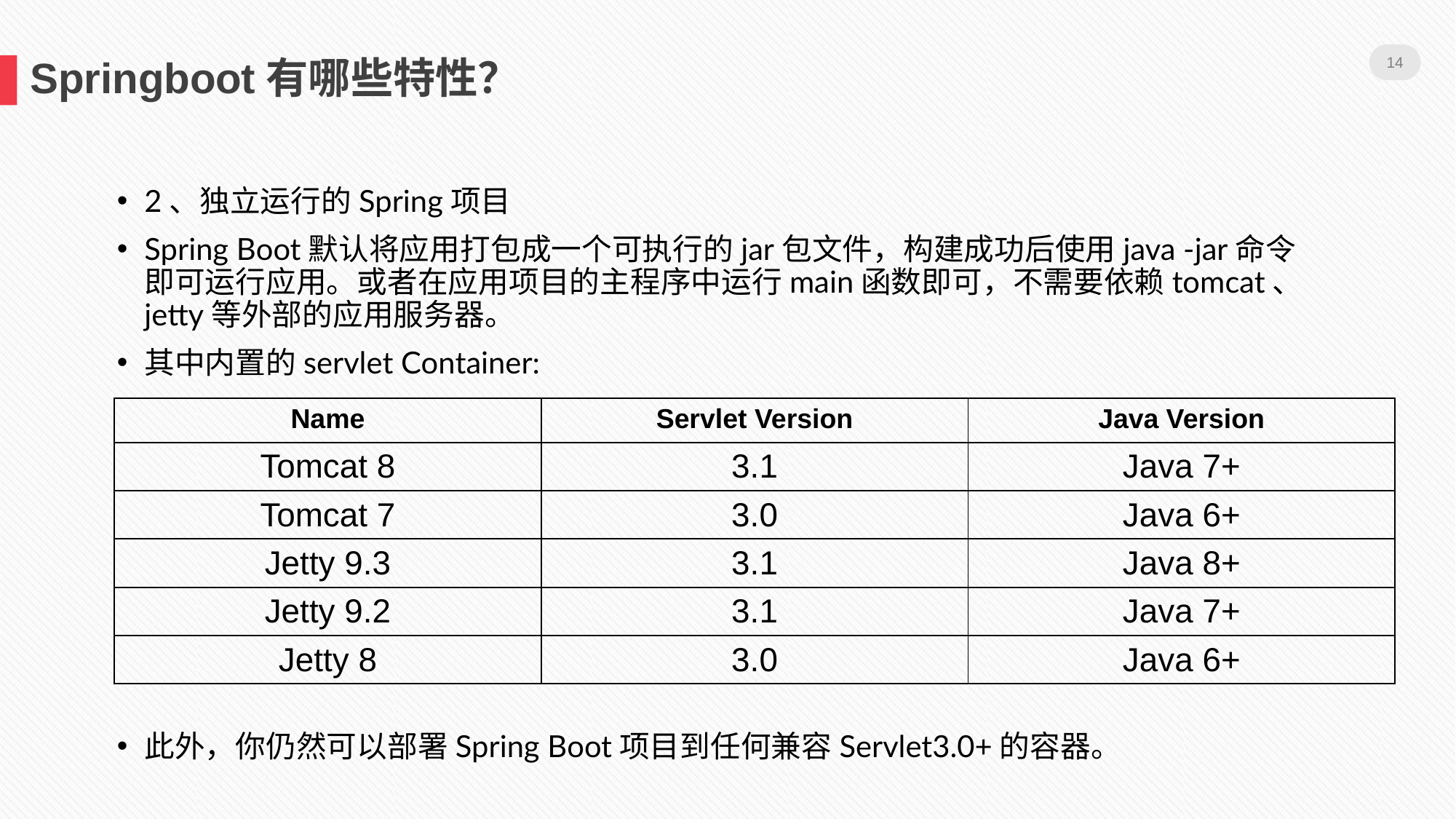

14
Springboot有哪些特性？
2、独立运行的Spring项目
Spring Boot默认将应用打包成一个可执行的jar包文件，构建成功后使用java -jar命令即可运行应用。或者在应用项目的主程序中运行main函数即可，不需要依赖tomcat、jetty等外部的应用服务器。
其中内置的servlet Container:

此外，你仍然可以部署Spring Boot项目到任何兼容Servlet3.0+的容器。
| Name | Servlet Version | Java Version |
| --- | --- | --- |
| Tomcat 8 | 3.1 | Java 7+ |
| Tomcat 7 | 3.0 | Java 6+ |
| Jetty 9.3 | 3.1 | Java 8+ |
| Jetty 9.2 | 3.1 | Java 7+ |
| Jetty 8 | 3.0 | Java 6+ |